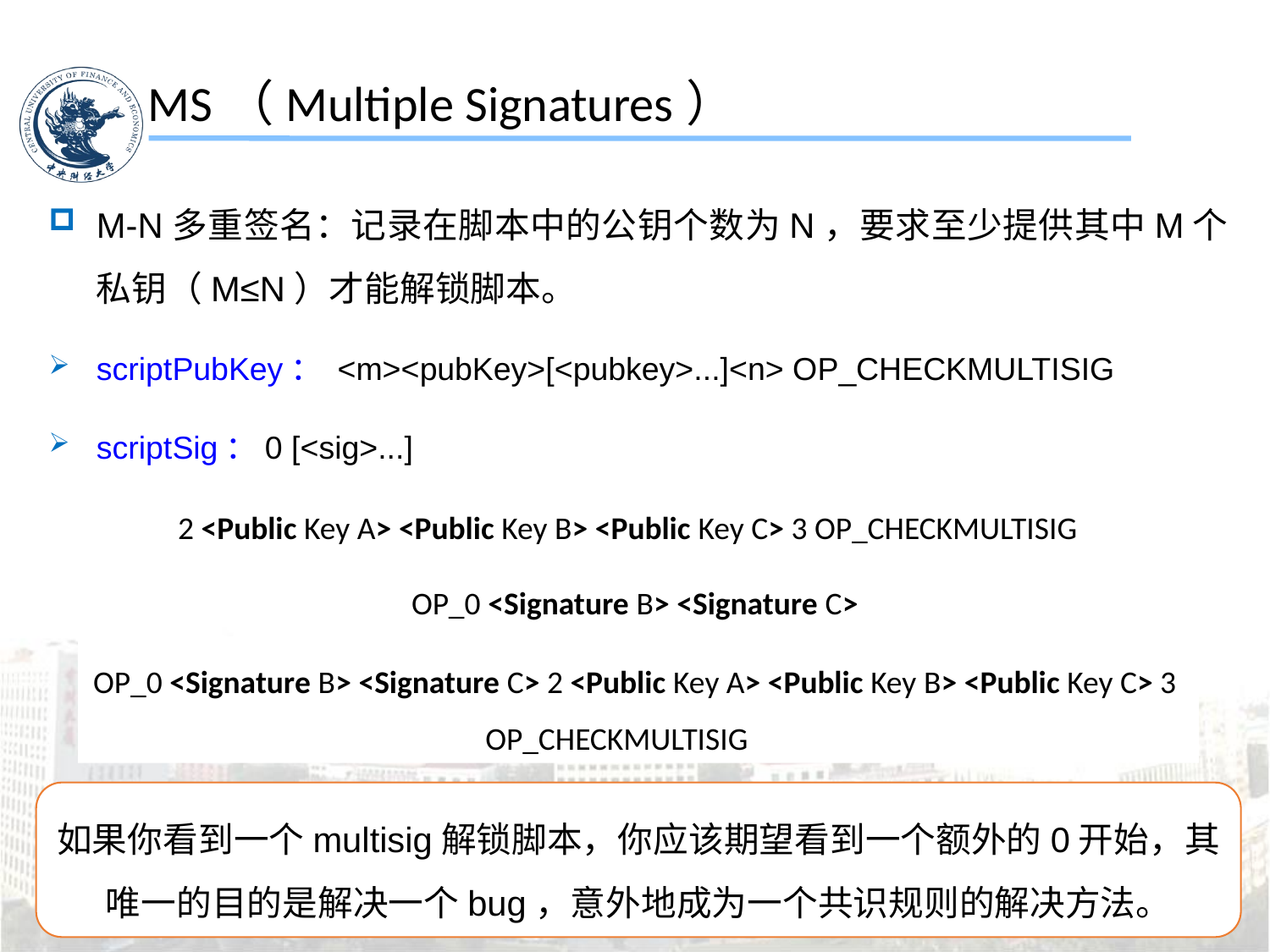

MS（Multiple Signatures）
M-N多重签名：记录在脚本中的公钥个数为N，要求至少提供其中M个私钥（M≤N）才能解锁脚本。
scriptPubKey： <m><pubKey>[<pubkey>...]<n> OP_CHECKMULTISIG
scriptSig：0 [<sig>...]
2 <Public Key A> <Public Key B> <Public Key C> 3 OP_CHECKMULTISIG
OP_0 <Signature B> <Signature C>
OP_0 <Signature B> <Signature C> 2 <Public Key A> <Public Key B> <Public Key C> 3 OP_CHECKMULTISIG
如果你看到一个multisig解锁脚本，你应该期望看到一个额外的0开始，其唯一的目的是解决一个bug，意外地成为一个共识规则的解决方法。